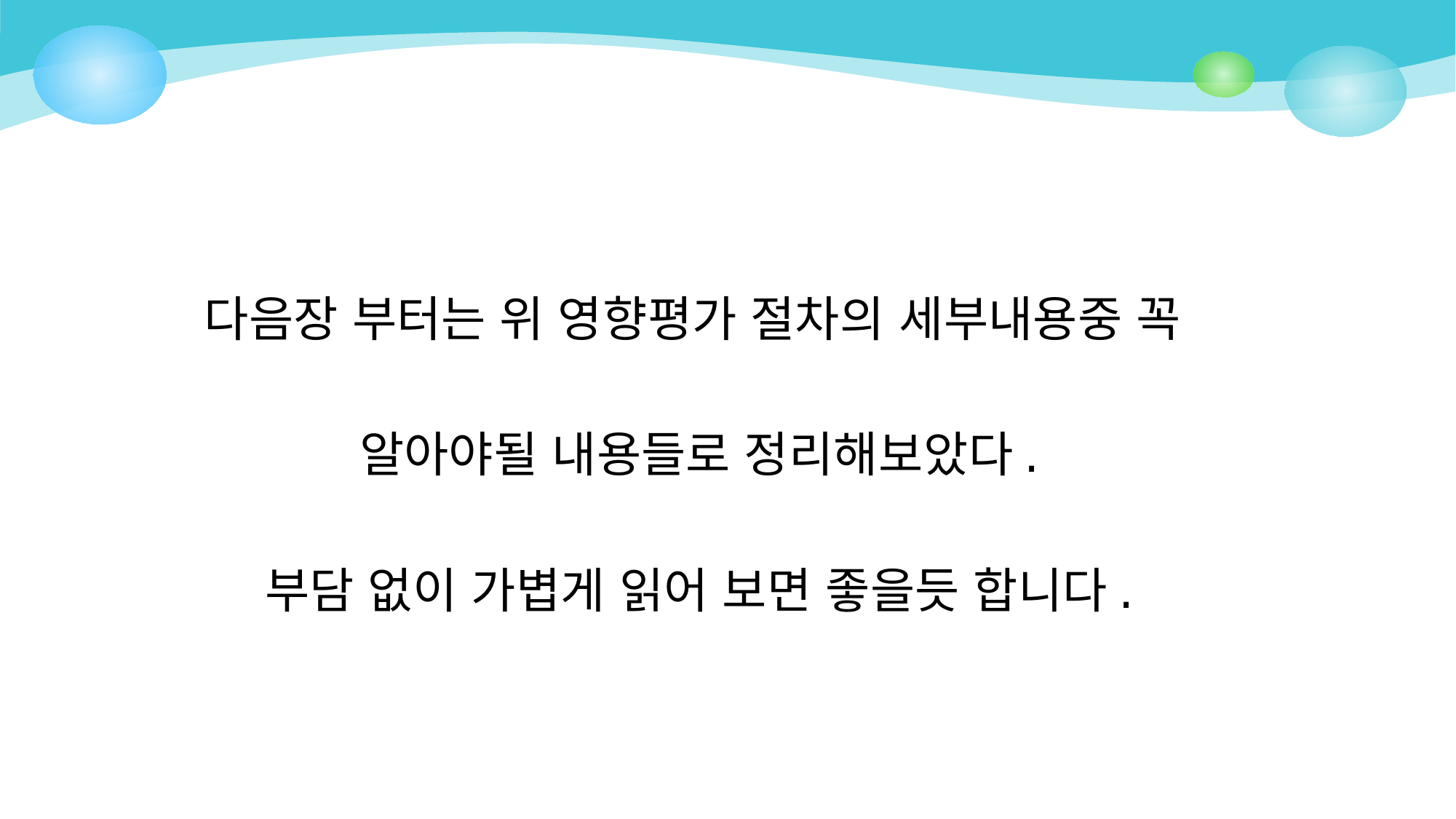

다음장 부터는 위 영향평가 절차의 세부내용중 꼭

알아야될 내용들로 정리해보았다.

부담 없이 가볍게 읽어 보면 좋을듯 합니다.